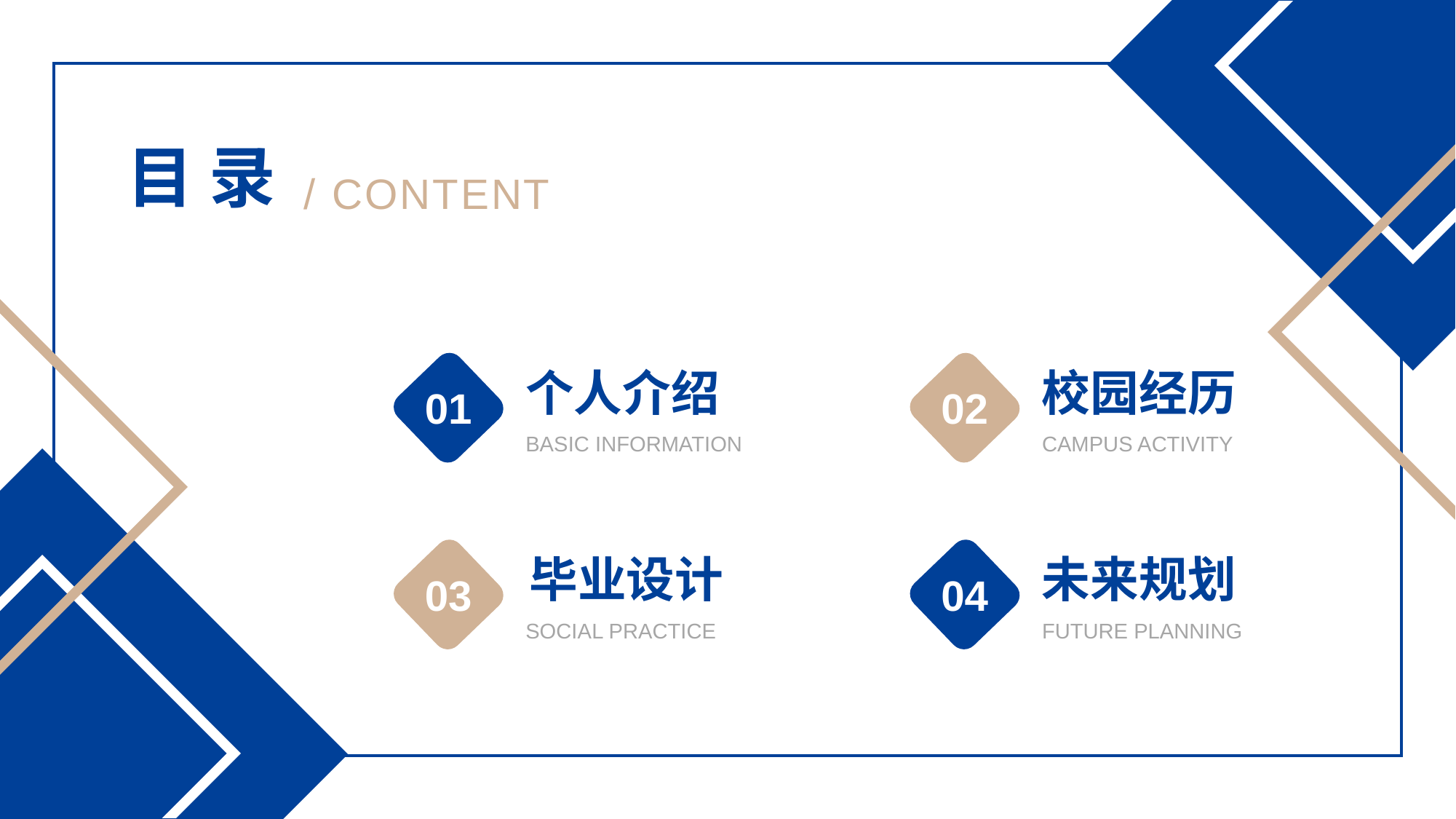

目 录
/ CONTENT
个人介绍
校园经历

01
02
BASIC INFORMATION
CAMPUS ACTIVITY
毕业设计
未来规划

03
04
SOCIAL PRACTICE
FUTURE PLANNING